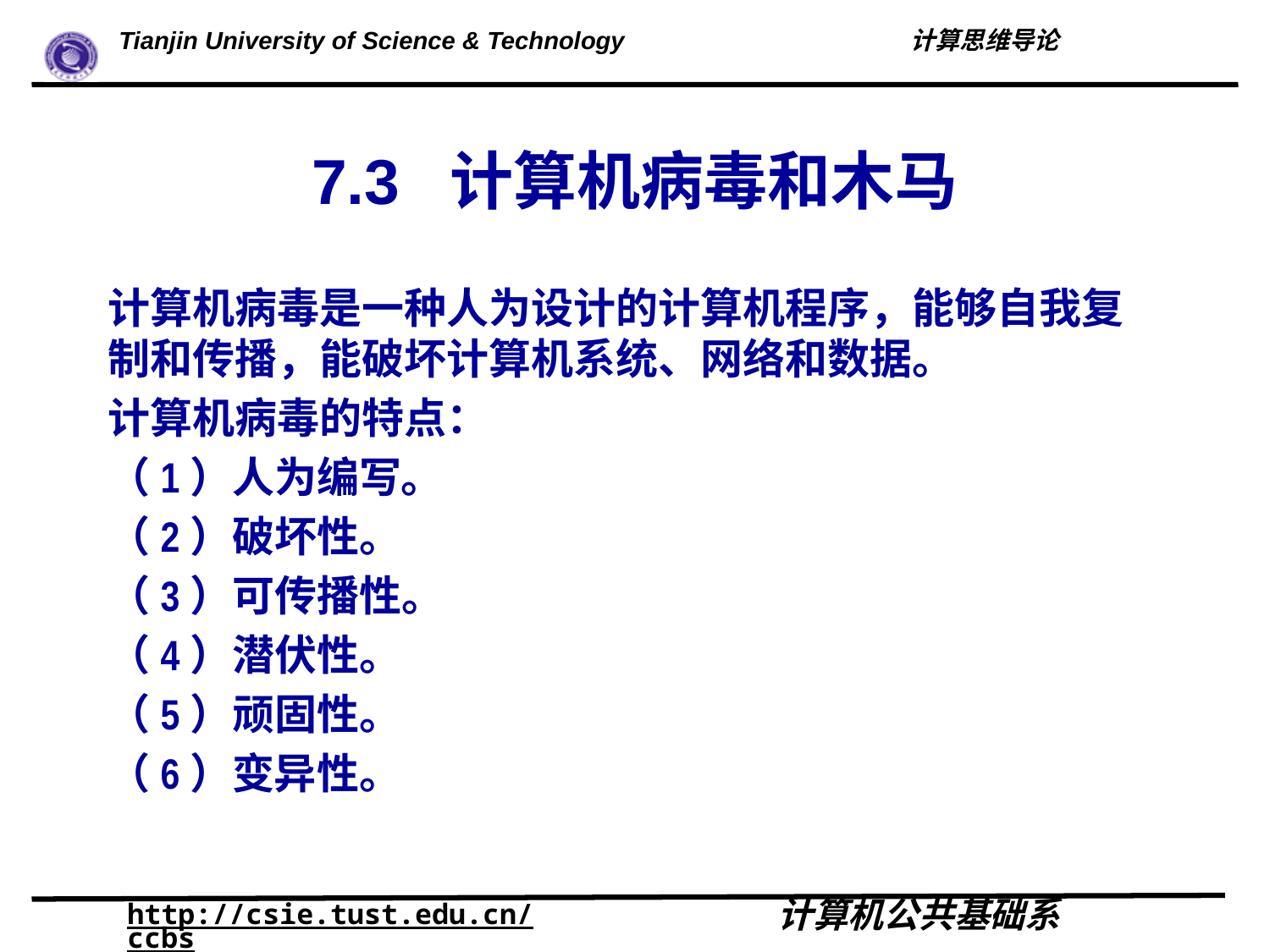

# 7.3  计算机病毒和木马
计算机病毒是一种人为设计的计算机程序，能够自我复制和传播，能破坏计算机系统、网络和数据。
计算机病毒的特点：
（1）人为编写。
（2）破坏性。
（3）可传播性。
（4）潜伏性。
（5）顽固性。
（6）变异性。